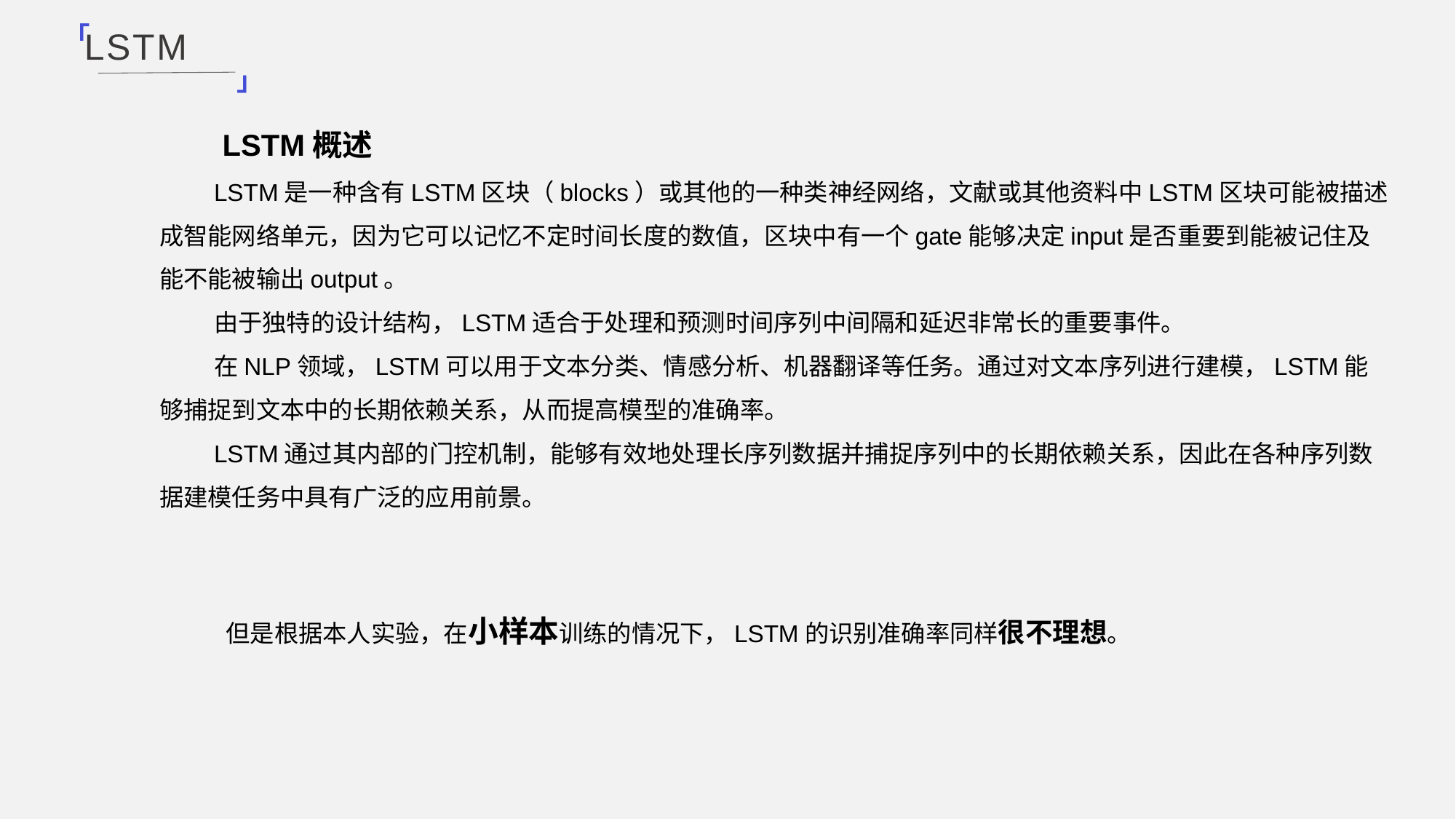

「
LSTM
」

 LSTM概述
LSTM是一种含有LSTM区块（blocks）或其他的一种类神经网络，文献或其他资料中LSTM区块可能被描述成智能网络单元，因为它可以记忆不定时间长度的数值，区块中有一个gate能够决定input是否重要到能被记住及能不能被输出output。
由于独特的设计结构，LSTM适合于处理和预测时间序列中间隔和延迟非常长的重要事件。
在NLP领域，LSTM可以用于文本分类、情感分析、机器翻译等任务。通过对文本序列进行建模，LSTM能够捕捉到文本中的长期依赖关系，从而提高模型的准确率。
LSTM通过其内部的门控机制，能够有效地处理长序列数据并捕捉序列中的长期依赖关系，因此在各种序列数据建模任务中具有广泛的应用前景。
但是根据本人实验，在小样本训练的情况下，LSTM的识别准确率同样很不理想。